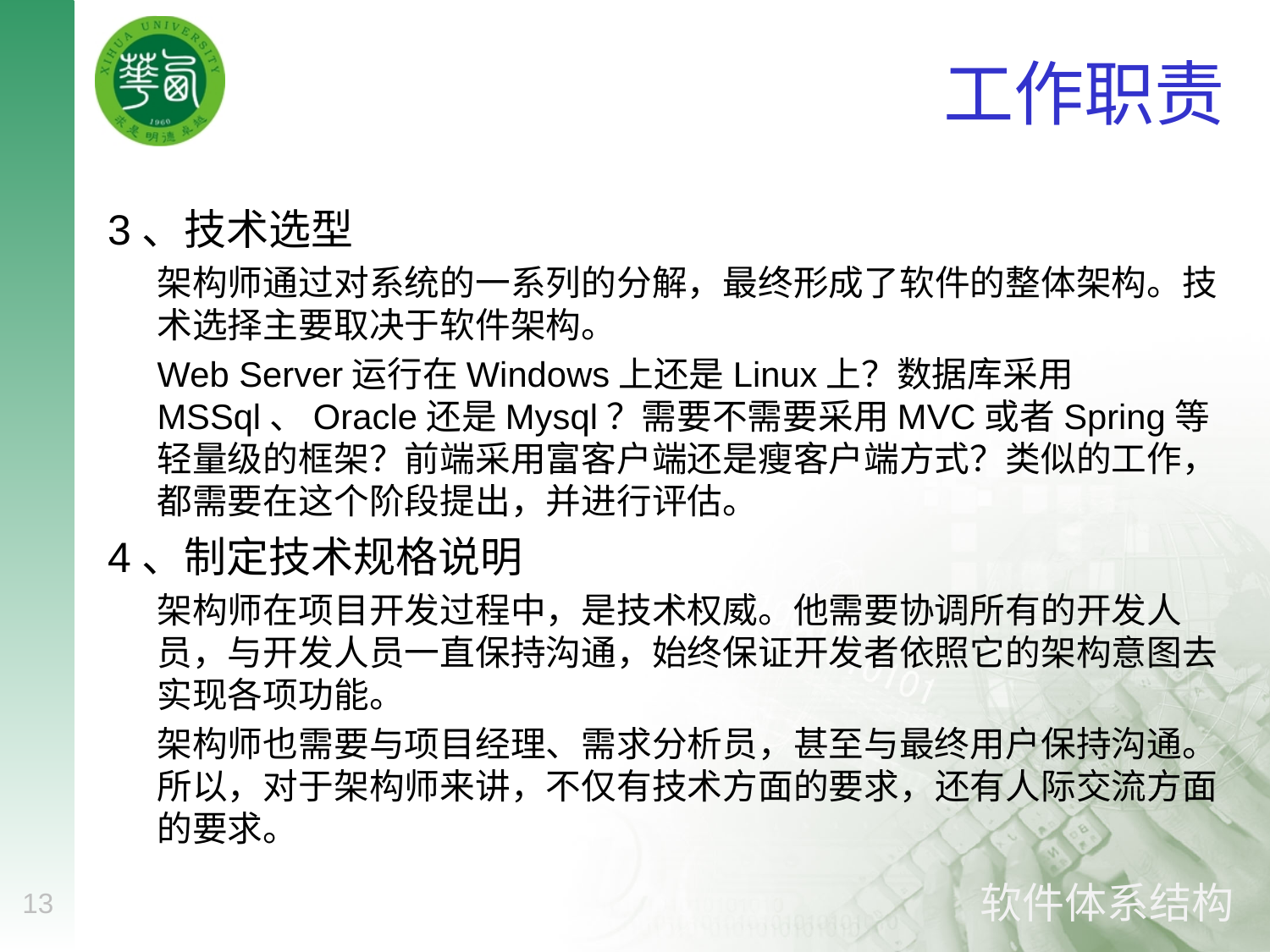

# 工作职责
3、技术选型
架构师通过对系统的一系列的分解，最终形成了软件的整体架构。技术选择主要取决于软件架构。
Web Server运行在Windows上还是Linux上？数据库采用MSSql、Oracle还是Mysql？需要不需要采用MVC或者Spring等轻量级的框架？前端采用富客户端还是瘦客户端方式？类似的工作，都需要在这个阶段提出，并进行评估。
4、制定技术规格说明
架构师在项目开发过程中，是技术权威。他需要协调所有的开发人员，与开发人员一直保持沟通，始终保证开发者依照它的架构意图去实现各项功能。
架构师也需要与项目经理、需求分析员，甚至与最终用户保持沟通。所以，对于架构师来讲，不仅有技术方面的要求，还有人际交流方面的要求。

13